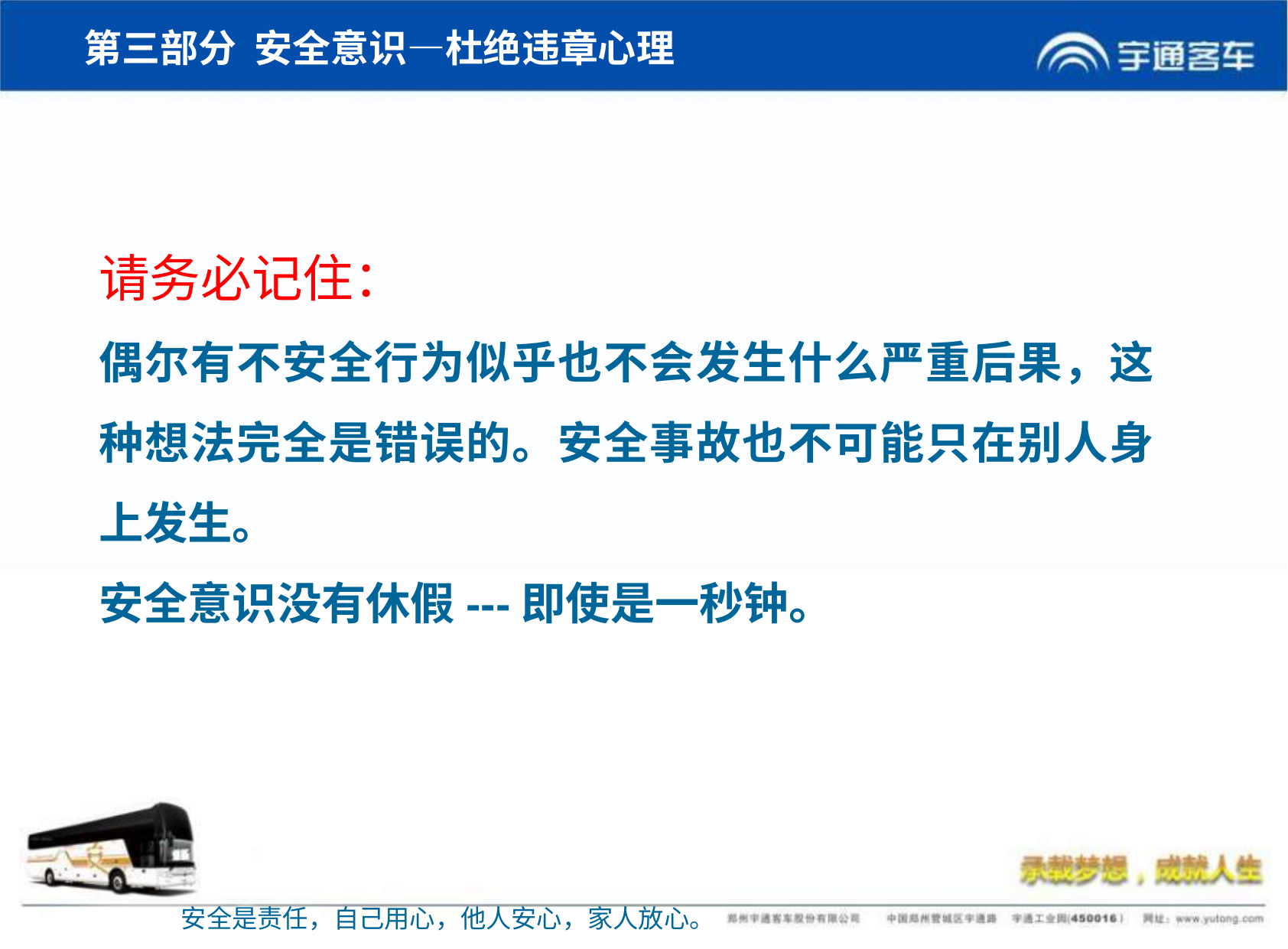

# 第三部分  安全意识—杜绝违章心理
请务必记住：
偶尔有不安全行为似乎也不会发生什么严重后果，这种想法完全是错误的。安全事故也不可能只在别人身上发生。
安全意识没有休假---即使是一秒钟。